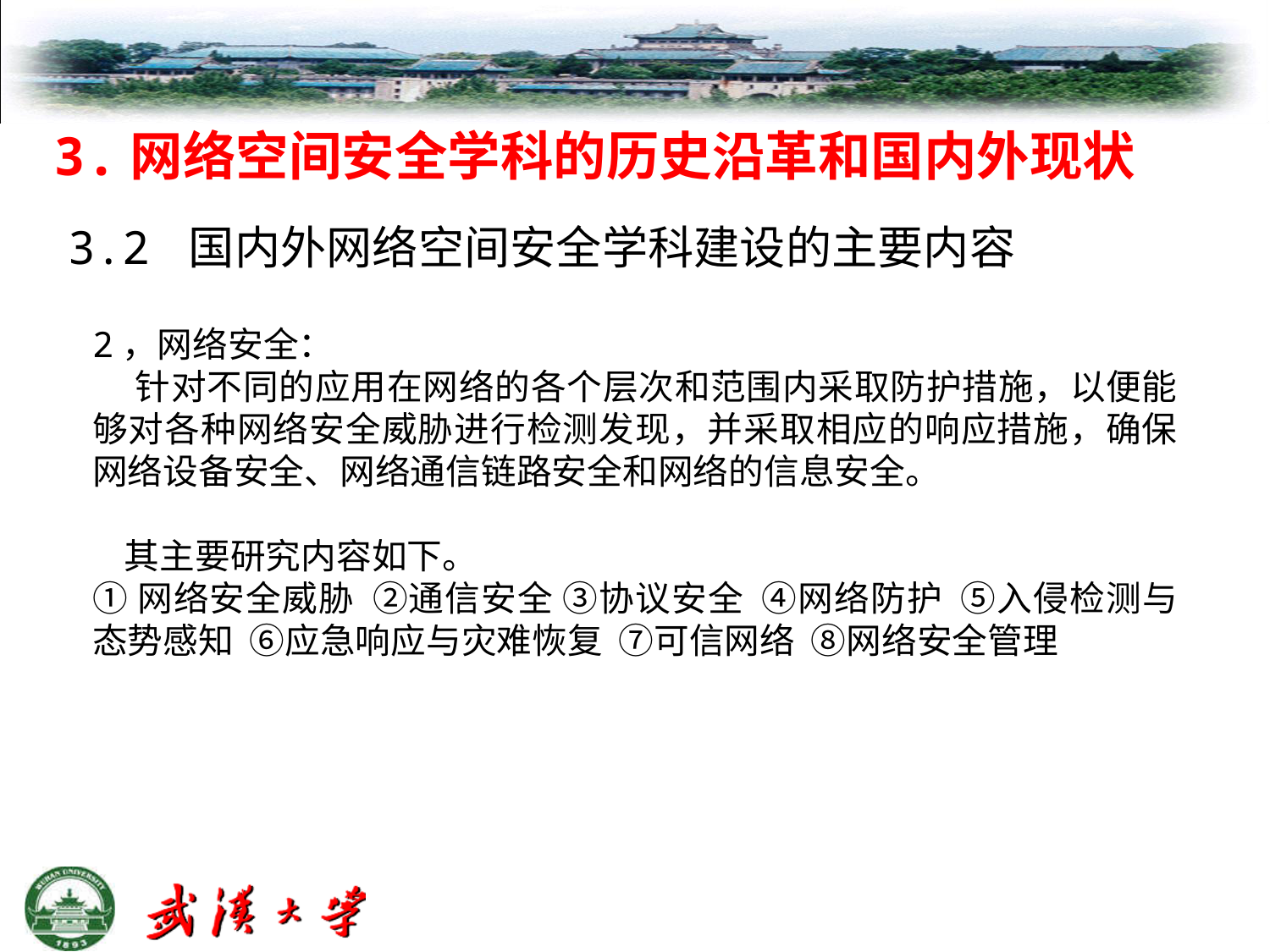

# 3.网络空间安全学科的历史沿革和国内外现状
3.2 国内外网络空间安全学科建设的主要内容
2，网络安全：
    针对不同的应用在网络的各个层次和范围内采取防护措施，以便能够对各种网络安全威胁进行检测发现，并采取相应的响应措施，确保网络设备安全、网络通信链路安全和网络的信息安全。

   其主要研究内容如下。
①网络安全威胁  ②通信安全 ③协议安全  ④网络防护  ⑤入侵检测与态势感知  ⑥应急响应与灾难恢复  ⑦可信网络  ⑧网络安全管理